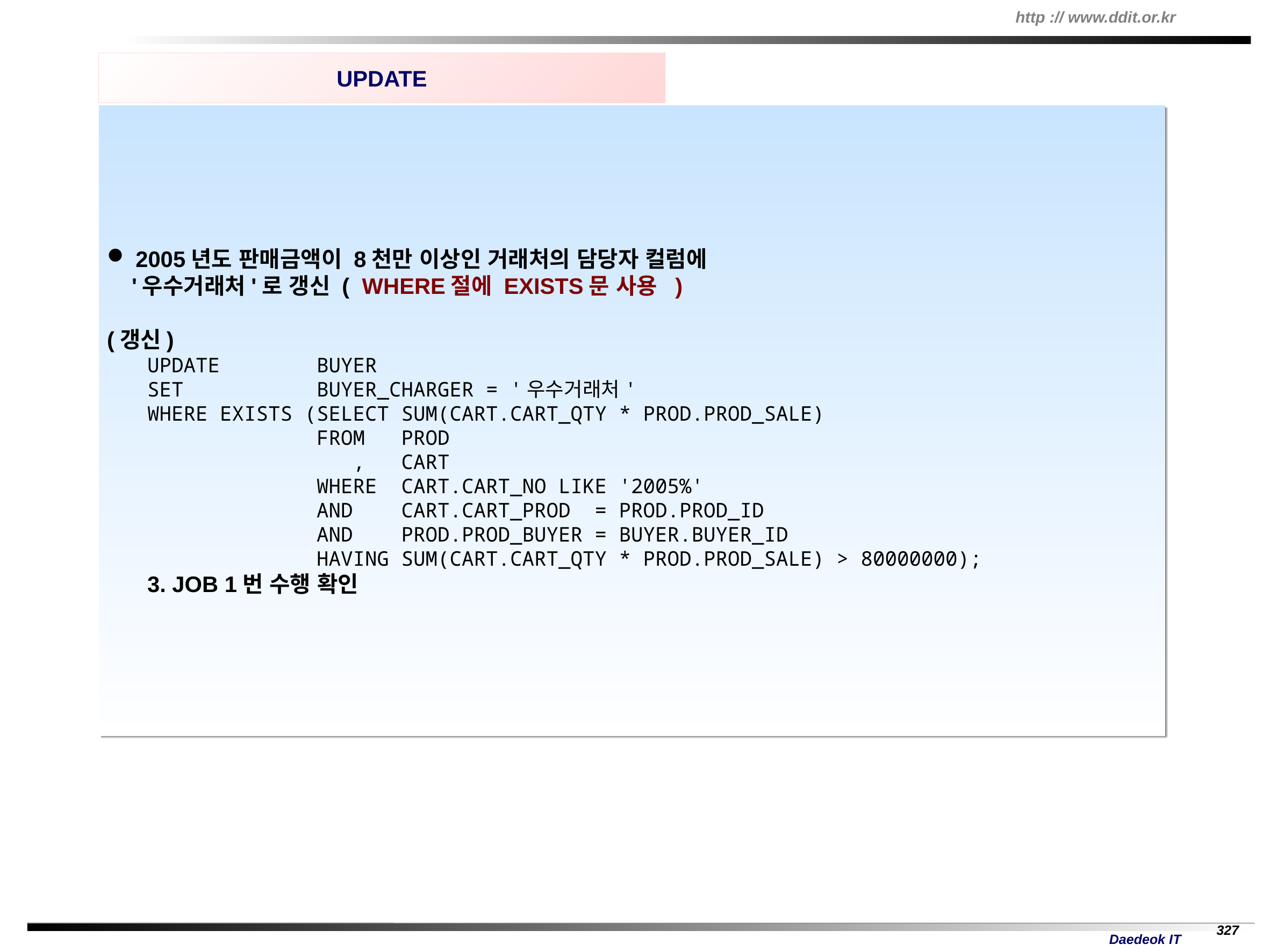

UPDATE
 2005년도 판매금액이 8천만 이상인 거래처의 담당자 컬럼에
    '우수거래처'로 갱신 (  WHERE절에 EXISTS문 사용  )

(갱신)
UPDATE        BUYER
SET           BUYER_CHARGER = '우수거래처'
WHERE EXISTS (SELECT SUM(CART.CART_QTY * PROD.PROD_SALE)
              FROM   PROD
                 ,   CART
              WHERE  CART.CART_NO LIKE '2005%'
              AND    CART.CART_PROD  = PROD.PROD_ID
              AND    PROD.PROD_BUYER = BUYER.BUYER_ID
              HAVING SUM(CART.CART_QTY * PROD.PROD_SALE) > 80000000);
3. JOB 1번 수행 확인